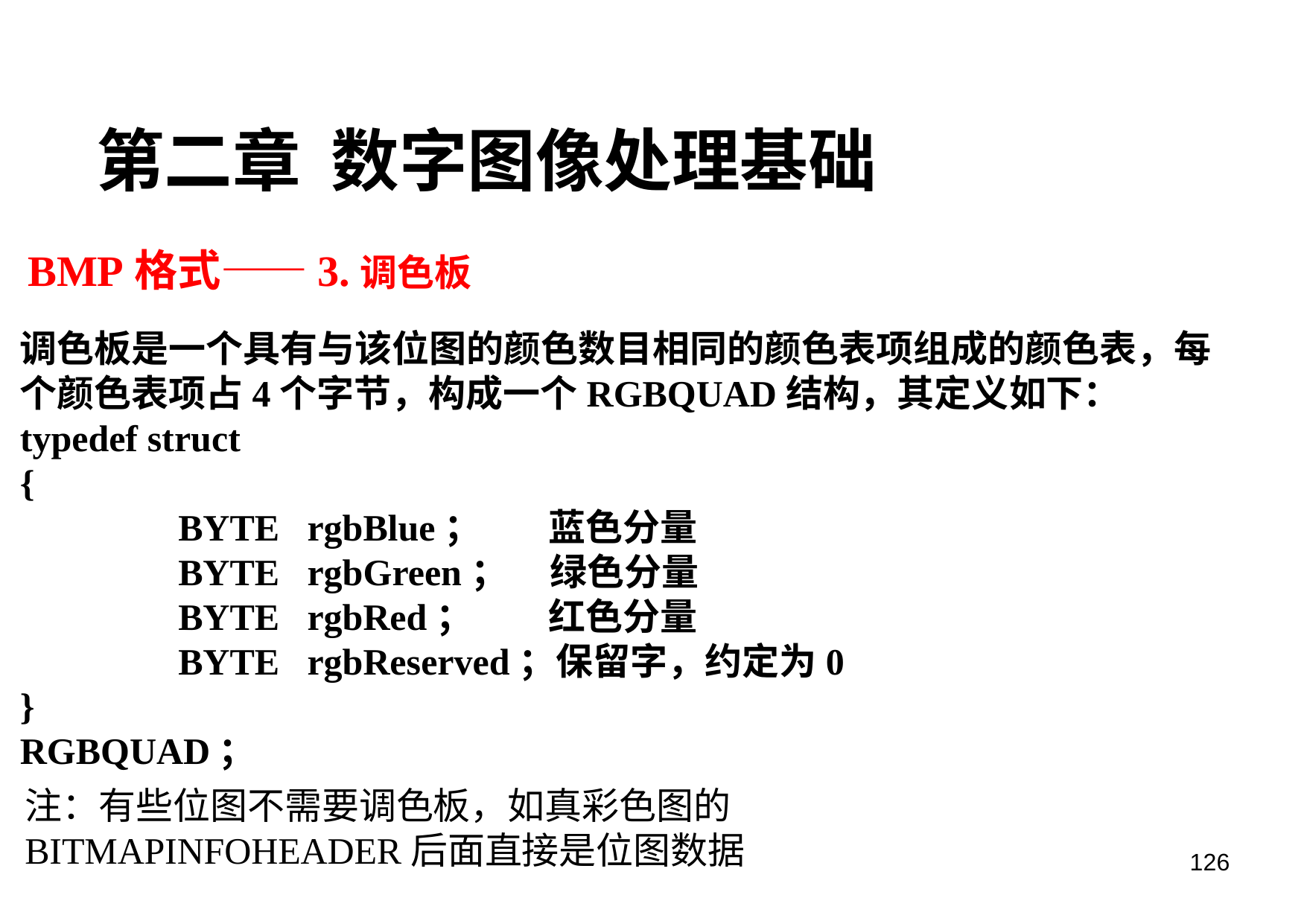

第二章  数字图像处理基础
BMP格式——3.调色板
调色板是一个具有与该位图的颜色数目相同的颜色表项组成的颜色表，每个颜色表项占4个字节，构成一个RGBQUAD结构，其定义如下：
typedef struct
{
                 BYTE   rgbBlue；        蓝色分量
                 BYTE   rgbGreen；     绿色分量
                 BYTE   rgbRed；         红色分量
                 BYTE   rgbReserved；保留字，约定为0
}
RGBQUAD；
注：有些位图不需要调色板，如真彩色图的BITMAPINFOHEADER后面直接是位图数据
126